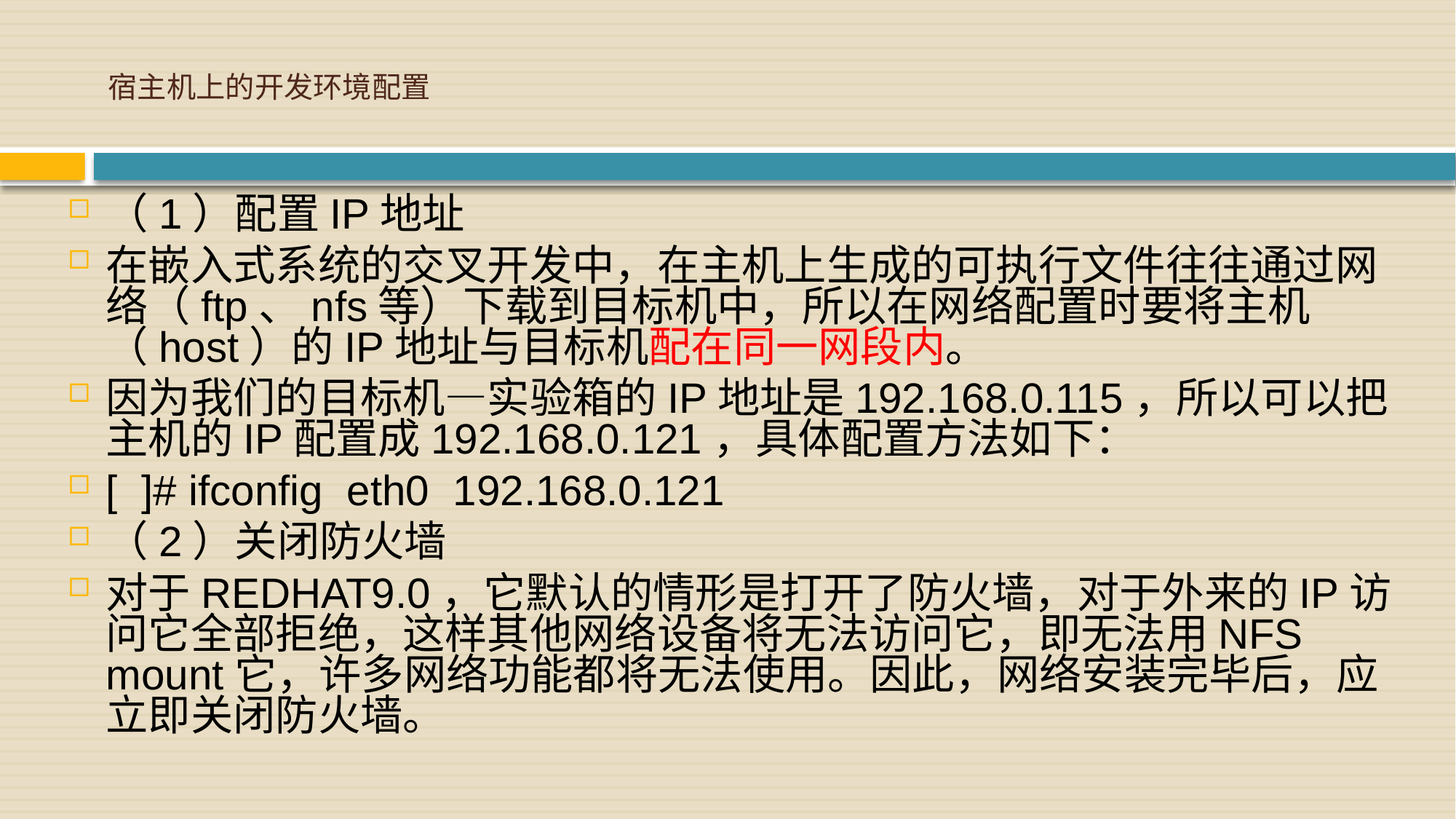

# 宿主机上的开发环境配置
（1）配置IP地址
在嵌入式系统的交叉开发中，在主机上生成的可执行文件往往通过网络（ftp、nfs等）下载到目标机中，所以在网络配置时要将主机（host）的IP地址与目标机配在同一网段内。
因为我们的目标机—实验箱的IP地址是192.168.0.115，所以可以把主机的IP配置成192.168.0.121，具体配置方法如下：
[  ]# ifconfig  eth0  192.168.0.121
（2）关闭防火墙
对于REDHAT9.0，它默认的情形是打开了防火墙，对于外来的IP访问它全部拒绝，这样其他网络设备将无法访问它，即无法用NFS mount它，许多网络功能都将无法使用。因此，网络安装完毕后，应立即关闭防火墙。